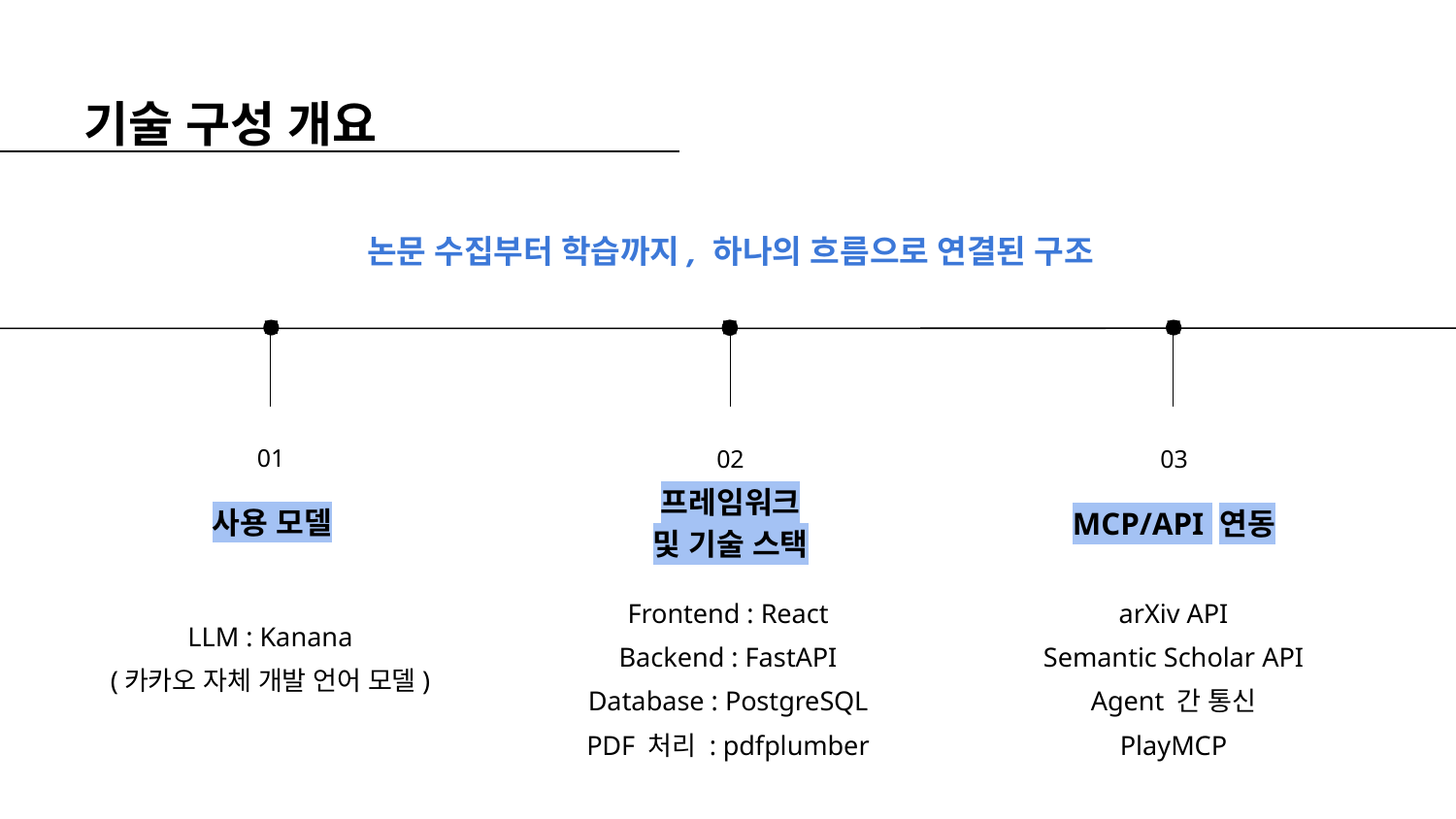

기술 구성 개요
논문 수집부터 학습까지, 하나의 흐름으로 연결된 구조

01
02
03
프레임워크
및 기술 스택
사용 모델
MCP/API 연동
Frontend : React
Backend : FastAPI
Database : PostgreSQL
PDF 처리 : pdfplumber
arXiv API
Semantic Scholar API
Agent 간 통신
PlayMCP
LLM : Kanana
(카카오 자체 개발 언어 모델)